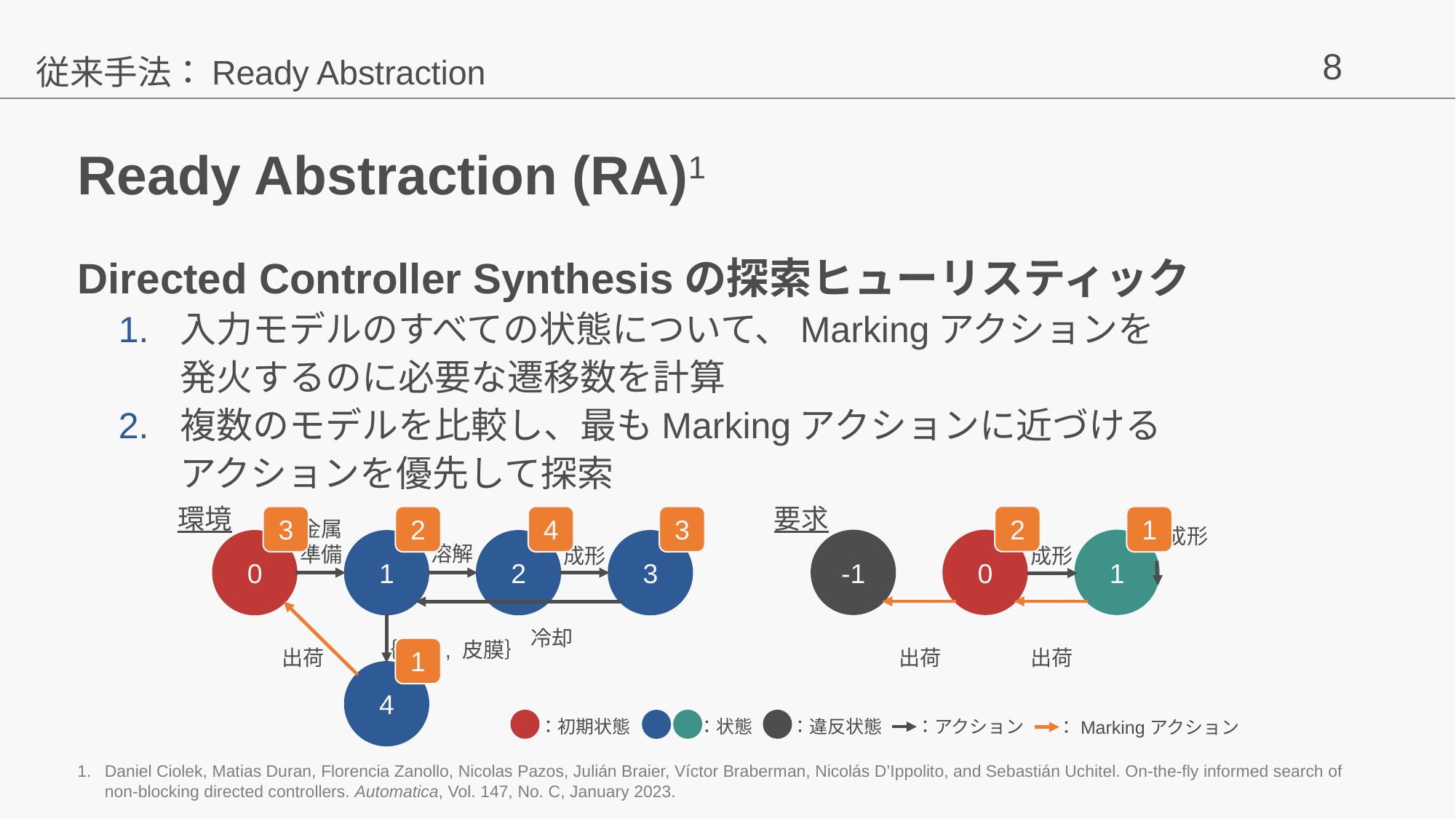

従来手法：Ready Abstraction
# Ready Abstraction (RA)1
Directed Controller Synthesisの探索ヒューリスティック
入力モデルのすべての状態について、Markingアクションを
発火するのに必要な遷移数を計算
複数のモデルを比較し、最もMarkingアクションに近づける
アクションを優先して探索
環境
要求
金属
準備
成形
-1
0
1
0
1
2
3
溶解
成形
成形
冷却
｛研磨, 皮膜｝
出荷
出荷
出荷
4
：初期状態
：状態
：違反状態
：アクション
：Markingアクション

2
3
4
3
2
1
1
Daniel Ciolek, Matias Duran, Florencia Zanollo, Nicolas Pazos, Julián Braier, Víctor Braberman, Nicolás D’Ippolito, and Sebastián Uchitel. On-the-fly informed search of non-blocking directed controllers. Automatica, Vol. 147, No. C, January 2023.